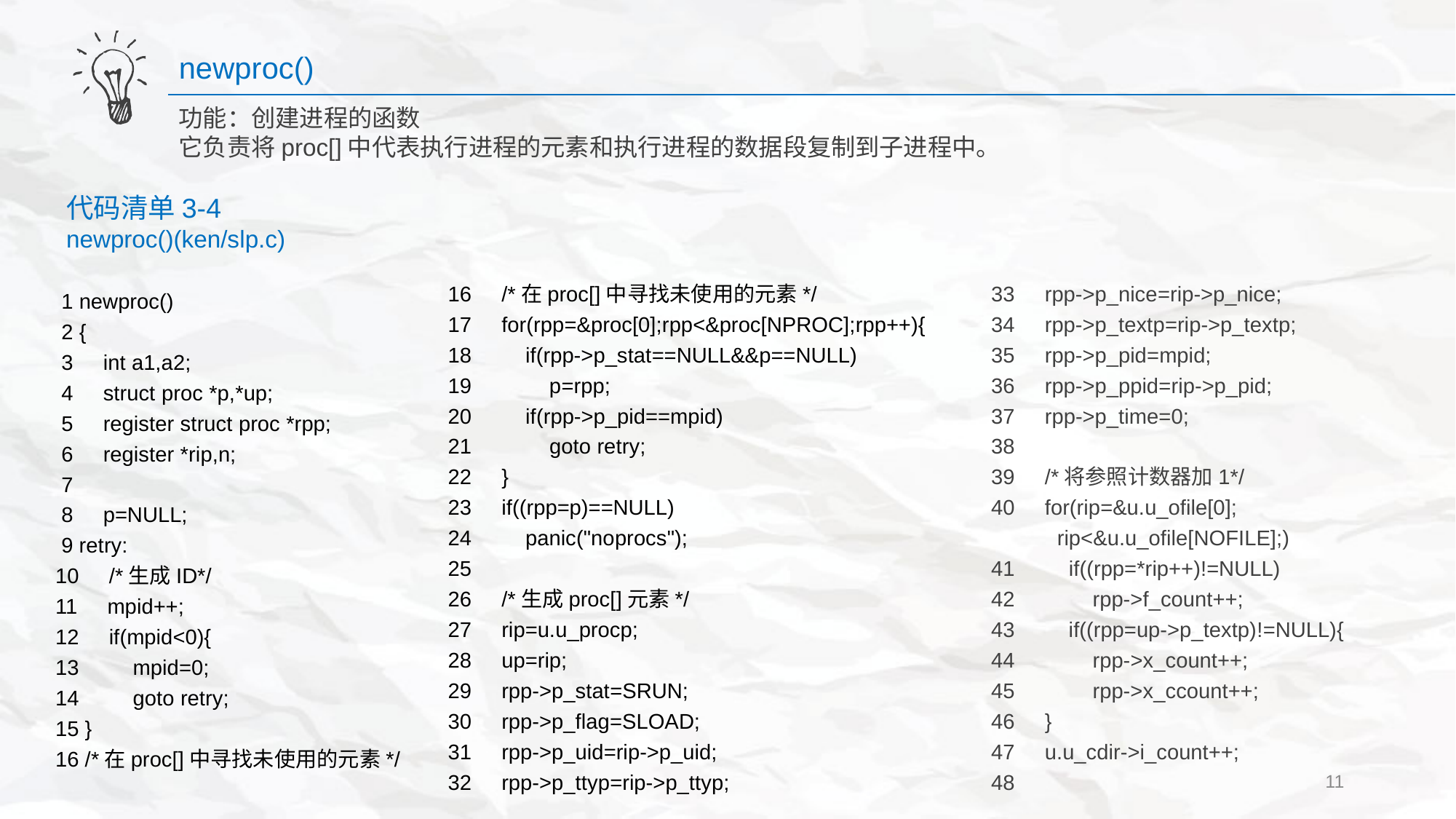

newproc()
功能：创建进程的函数
它负责将proc[]中代表执行进程的元素和执行进程的数据段复制到子进程中。
代码清单3-4
newproc()(ken/slp.c)
16 ​​​​​    /*​在proc[]中寻找未使用的元素​*/
17​​​​​     for(rpp​=​&proc[0];​rpp​<​&proc[NPROC];​rpp++)​{
​18​​​​​​​​​         if(rpp->p_stat​==​NULL​&&​p==NULL)
​19​​​​​​​​​​​​​             p​=​rpp;
​20​​​​​​​​​         if​(rpp->p_pid==mpid)
​21 ​​​​​​​​​​​​​            goto ​retry;
​22     ​​​​​}
​23     ​​​​​if​((rpp​=​p)==NULL)
​24​​​​​​​​​         panic("no​procs");
​25​
​26​​​​​     /*​生成proc[]元素​*/
​27 ​​​​​    rip​=​u.u_procp;
​28     ​​​​​up​=​rip;
​29 ​​​​​    rpp->p_stat​=​SRUN;
​30     ​​​​​rpp->p_flag​=​SLOAD;
​31     ​​​​​rpp->p_uid​=​rip->p_uid;
​32     ​​​​​rpp->p_ttyp​=​rip->p_ttyp;
33​​​​​     rpp->p_nice​=​rip->p_nice;
​34​​​​​     rpp->p_textp​=​rip->p_textp;
​35​​​​​     rpp->p_pid​=​mpid;
​36​​​​​     rpp->p_ppid​=​rip->p_pid;
​37     ​​​​​rpp->p_time​=​0;
​38​
​39​​​​​     /*​将参照计数器加1​*/
​40​​​​​     for(rip​=​&u.u_ofile[0];​
           rip​<​&u.u_ofile[NOFILE];)
​41         ​​​​​​​​​if((rpp​=​*rip++)​!=​NULL)
​42​​​​​​​​​​​​​             rpp->f_count++;
​43​​​​​         if((rpp=up->p_textp)​!=​NULL)​{
​44 ​​​​​​​​​            rpp->x_count++;
​45​​​​​​​​​             rpp->x_ccount++;
​46     ​​​​​}
​47 ​​​​​    u.u_cdir->i_count++;
​48​
 1 ​newproc()
​ 2 ​{
​ 3     ​​​​​int​ a1,​a2;
​ 4​​​​​     struct ​proc ​*p,​*up;
​ 5 ​​​​​    register​ struct ​proc​ *rpp;
​ 6 ​​​​​    register​ *rip,​n;
​ 7​
​ 8 ​​​​​    p​=​NULL;
​ 9​ retry:
​10     ​​​​​/*​生成ID​*/
​11     ​​​​​mpid++;
​12     ​​​​​if(mpid​<​0)​{
​13 ​​​​​​​​​        mpid​=​0;
​14         ​​​​​​​​​goto​ retry;
​15 ​​​​​}
​16 ​​​​​/*​在proc[]中寻找未使用的元素​*/
11